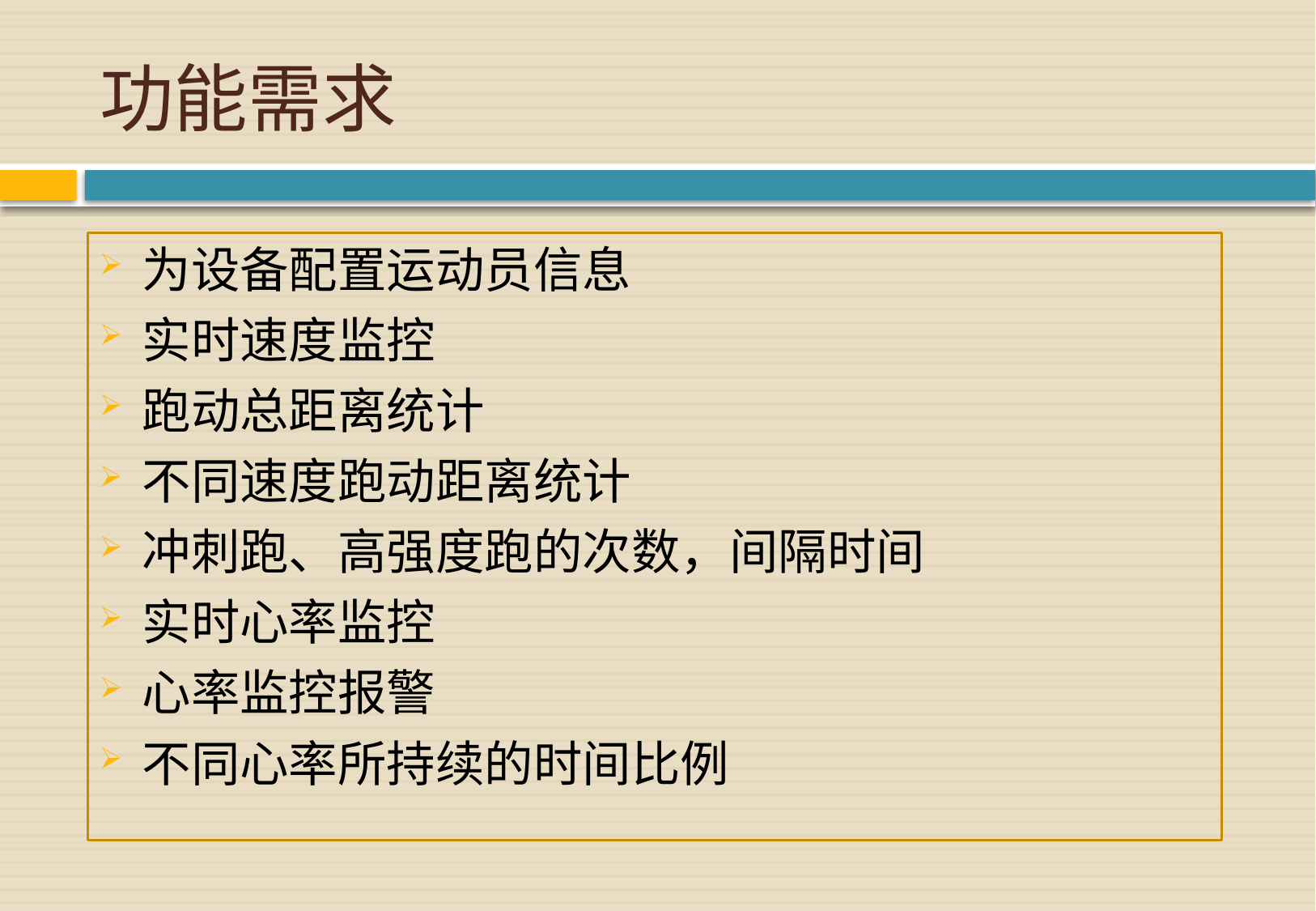

# 功能需求
为设备配置运动员信息
实时速度监控
跑动总距离统计
不同速度跑动距离统计
冲刺跑、高强度跑的次数，间隔时间
实时心率监控
心率监控报警
不同心率所持续的时间比例